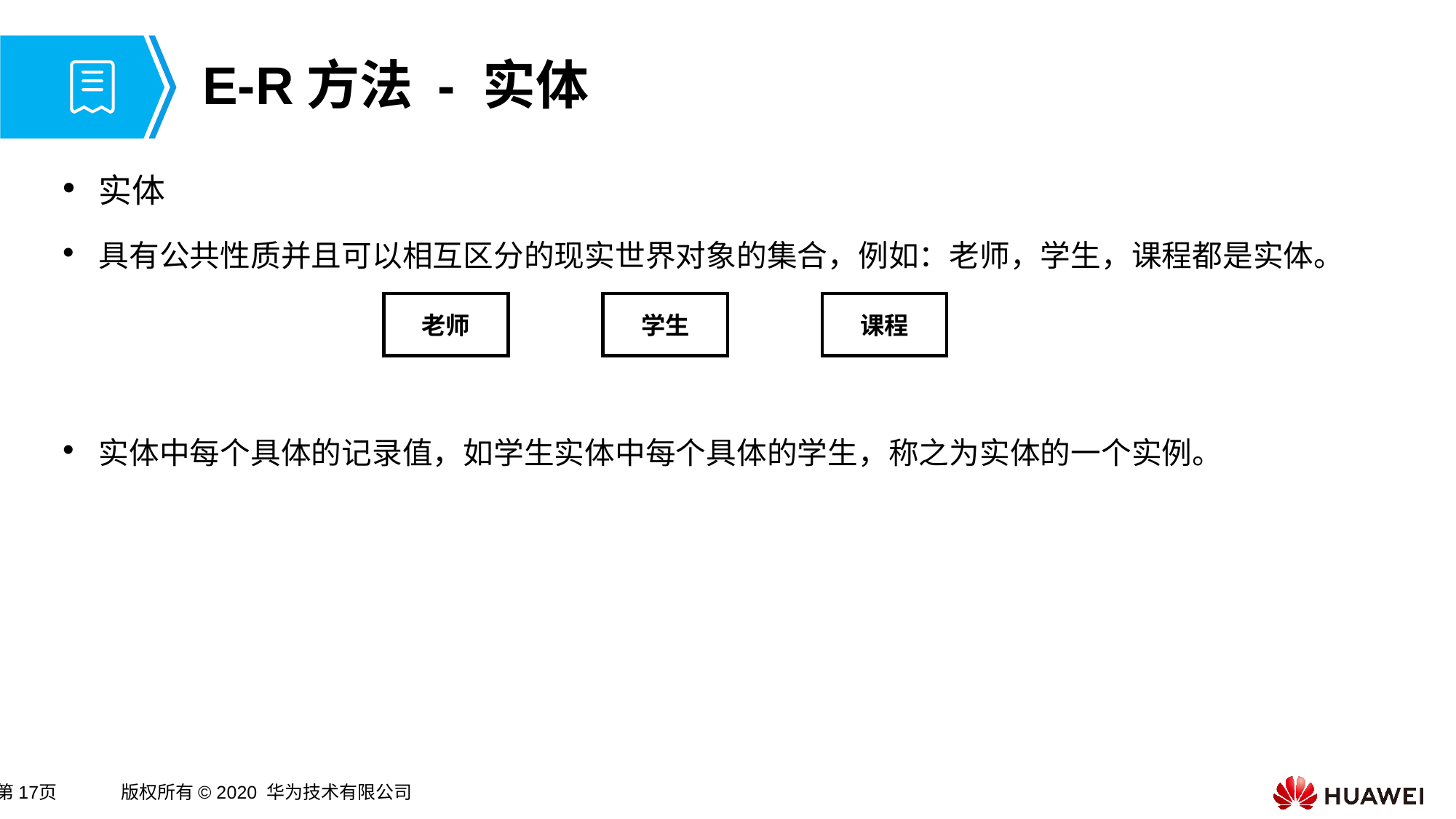

# E-R方法 - 实体
实体
具有公共性质并且可以相互区分的现实世界对象的集合，例如：老师，学生，课程都是实体。

实体中每个具体的记录值，如学生实体中每个具体的学生，称之为实体的一个实例。

老师
学生
课程